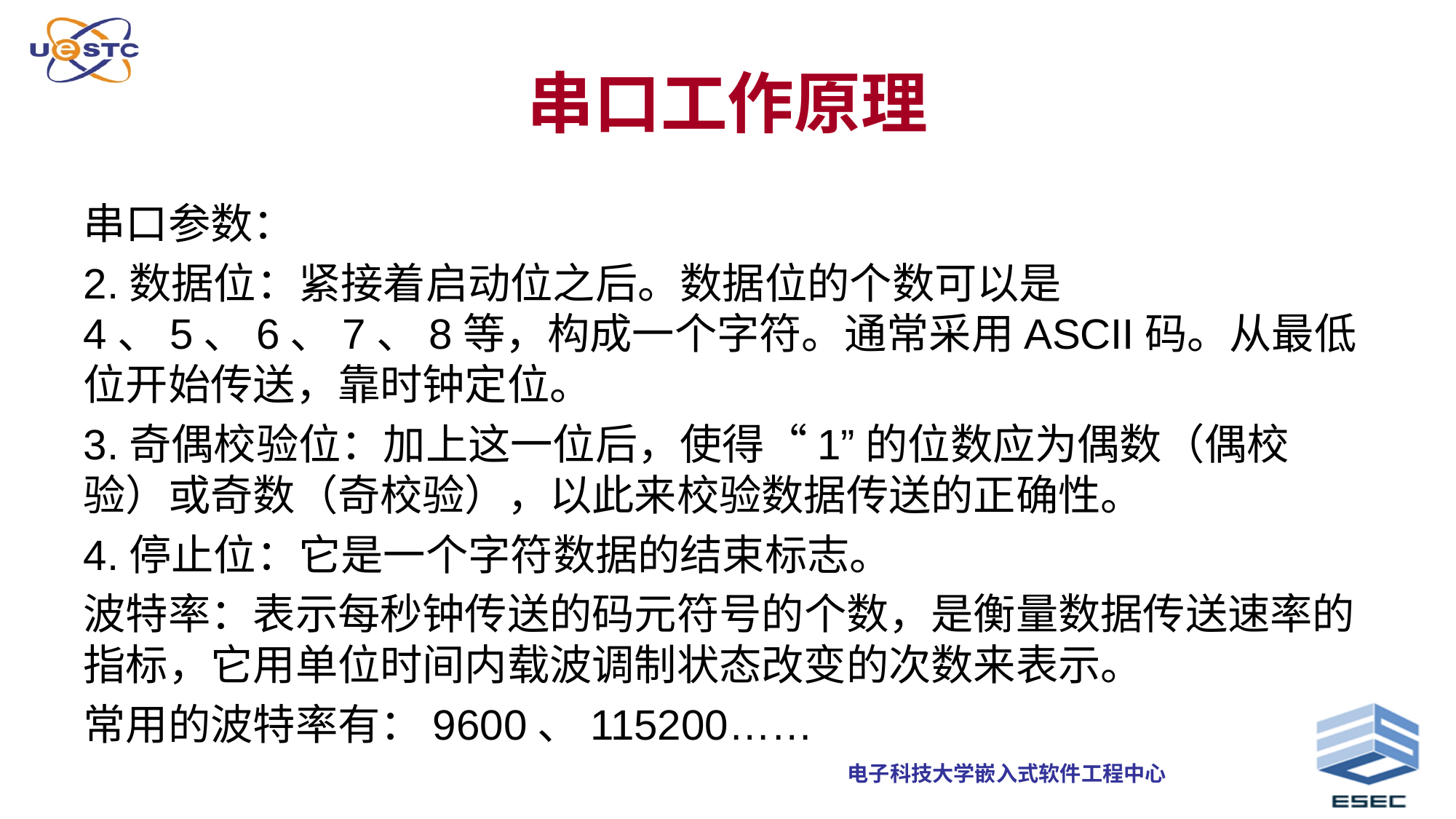

# 串口工作原理
串口参数：
2.数据位：紧接着启动位之后。数据位的个数可以是4、5、6、7、8等，构成一个字符。通常采用ASCII码。从最低位开始传送，靠时钟定位。
3.奇偶校验位：加上这一位后，使得“1”的位数应为偶数（偶校验）或奇数（奇校验），以此来校验数据传送的正确性。
4.停止位：它是一个字符数据的结束标志。
波特率：表示每秒钟传送的码元符号的个数，是衡量数据传送速率的指标，它用单位时间内载波调制状态改变的次数来表示。
常用的波特率有：9600、115200……